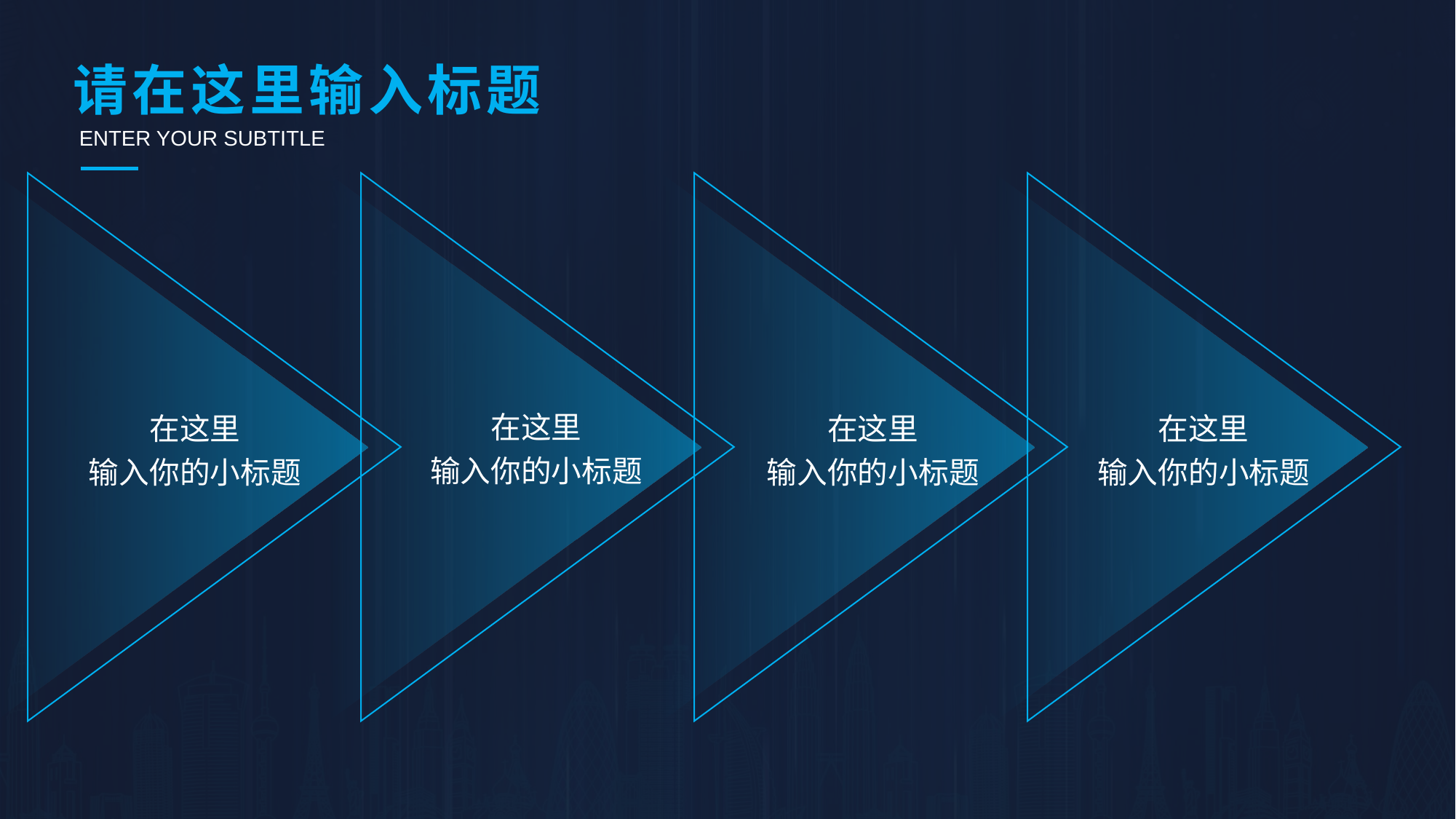

# 请在这里输入标题
ENTER YOUR SUBTITLE

在这里
输入你的小标题
在这里
输入你的小标题
在这里
输入你的小标题
在这里
输入你的小标题